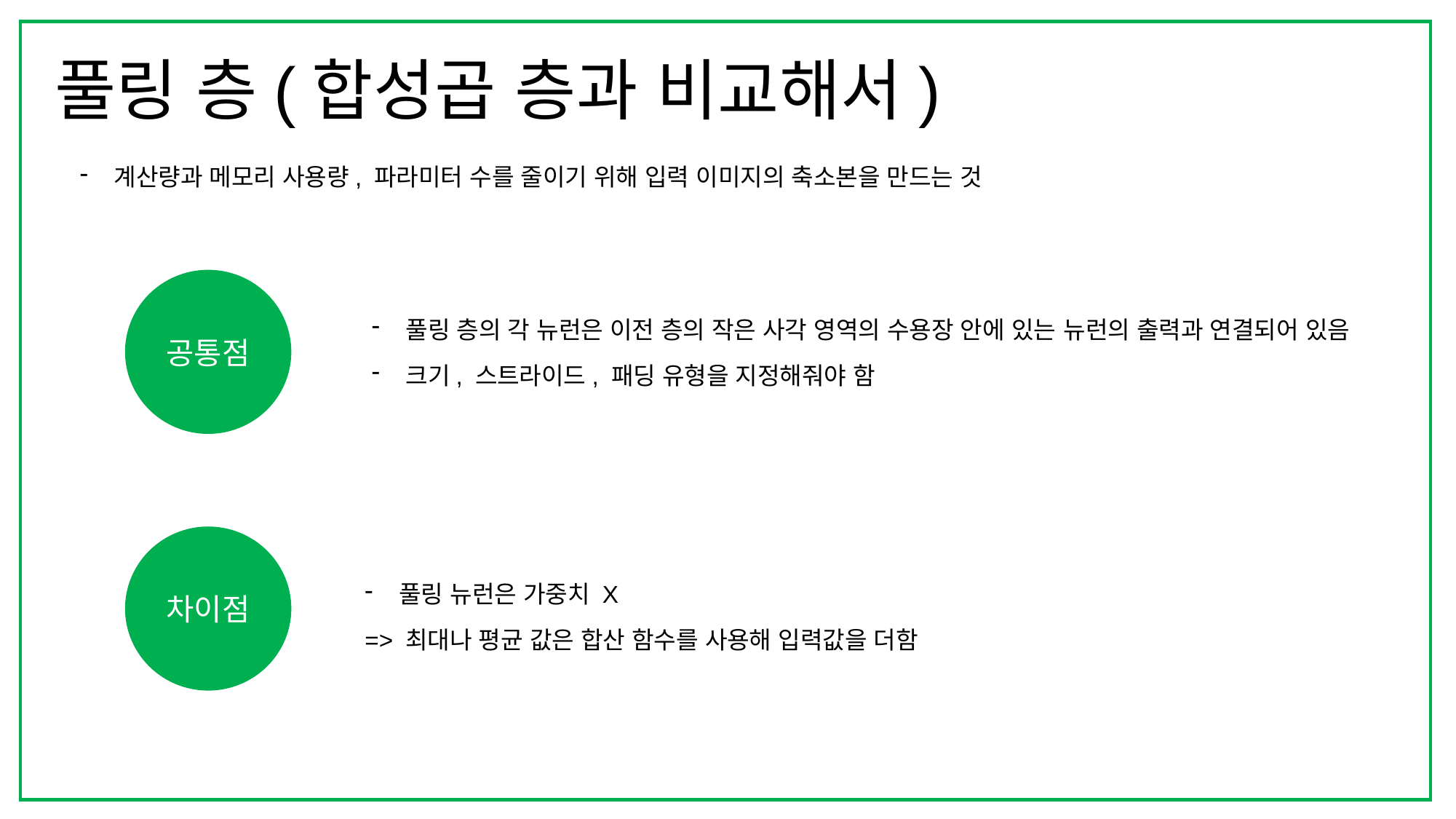

풀링 층(합성곱 층과 비교해서)
계산량과 메모리 사용량, 파라미터 수를 줄이기 위해 입력 이미지의 축소본을 만드는 것
공통점
풀링 층의 각 뉴런은 이전 층의 작은 사각 영역의 수용장 안에 있는 뉴런의 출력과 연결되어 있음
크기, 스트라이드, 패딩 유형을 지정해줘야 함
차이점
풀링 뉴런은 가중치 X
=> 최대나 평균 값은 합산 함수를 사용해 입력값을 더함